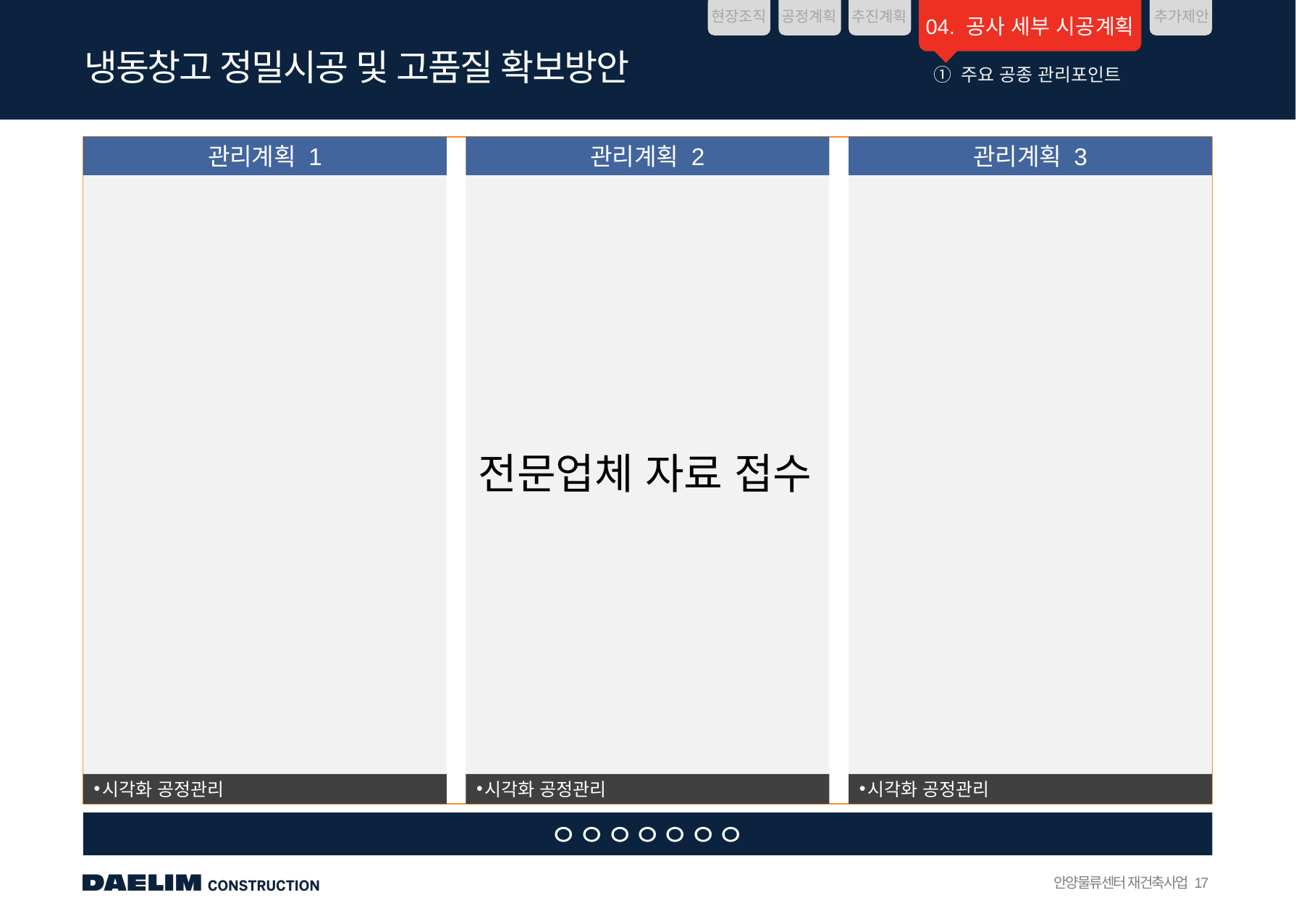

냉동창고 정밀시공 및 고품질 확보방안
① 주요 공종 관리포인트
관리계획 1

시각화 공정관리

관리계획 2

시각화 공정관리
관리계획 3

시각화 공정관리
전문업체 자료 접수
ㅇㅇㅇㅇㅇㅇㅇ
17
안양물류센터 재건축사업